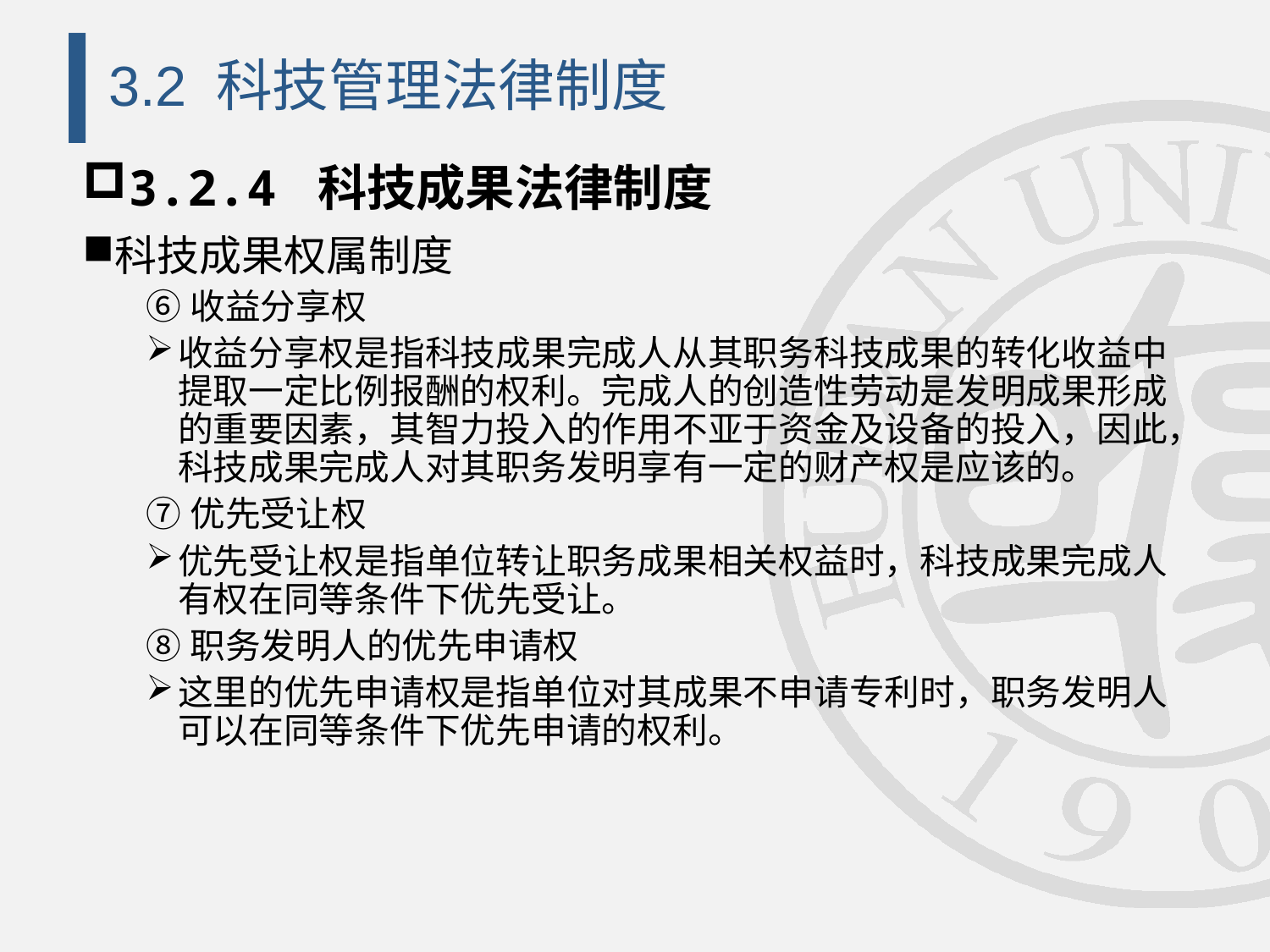

# 3.2 科技管理法律制度
3.2.4 科技成果法律制度
科技成果权属制度
⑥收益分享权
收益分享权是指科技成果完成人从其职务科技成果的转化收益中提取一定比例报酬的权利。完成人的创造性劳动是发明成果形成的重要因素，其智力投入的作用不亚于资金及设备的投入，因此，科技成果完成人对其职务发明享有一定的财产权是应该的。
⑦优先受让权
优先受让权是指单位转让职务成果相关权益时，科技成果完成人有权在同等条件下优先受让。
⑧职务发明人的优先申请权
这里的优先申请权是指单位对其成果不申请专利时，职务发明人可以在同等条件下优先申请的权利。